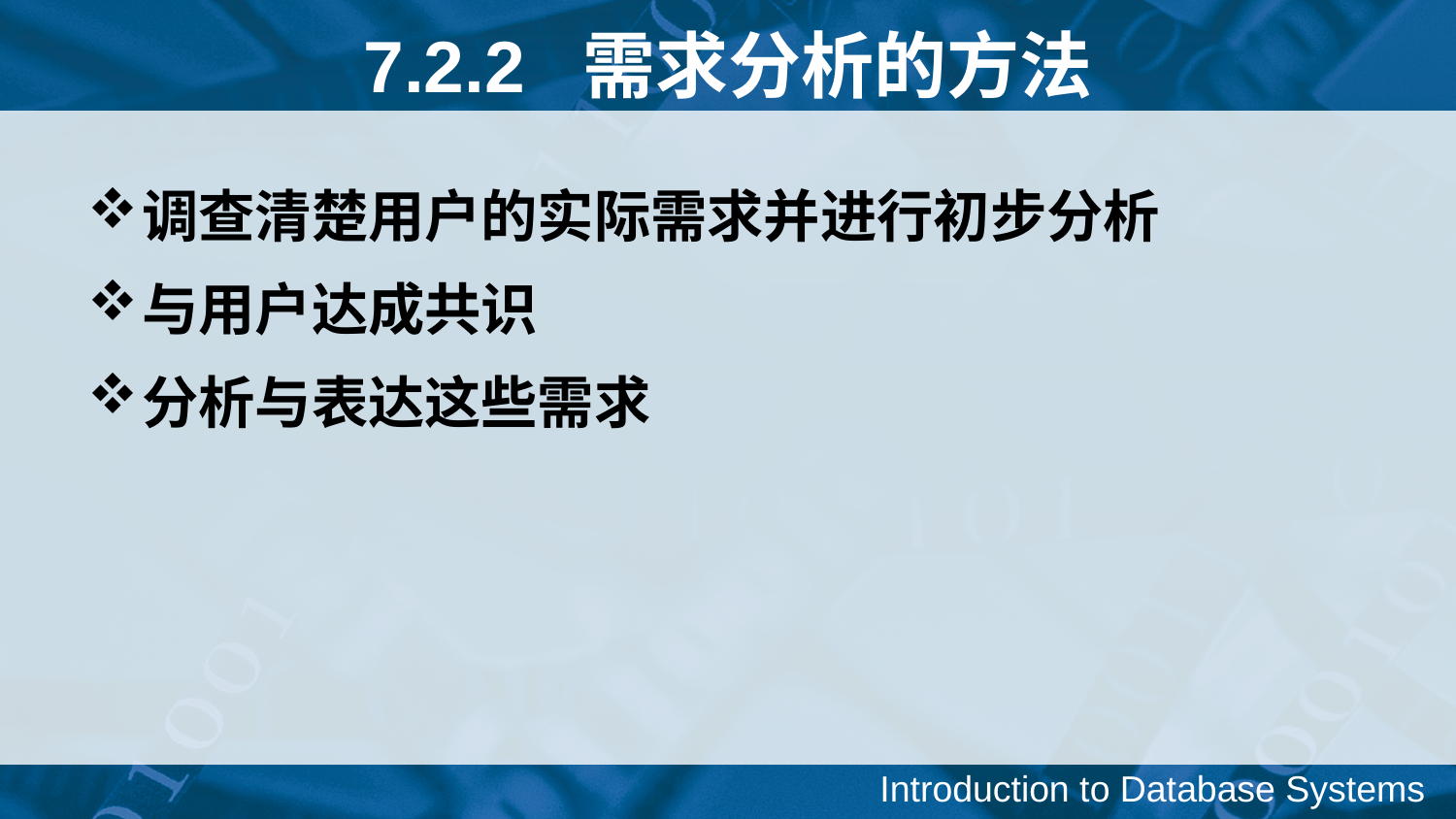

7.2.2  需求分析的方法
调查清楚用户的实际需求并进行初步分析
与用户达成共识
分析与表达这些需求